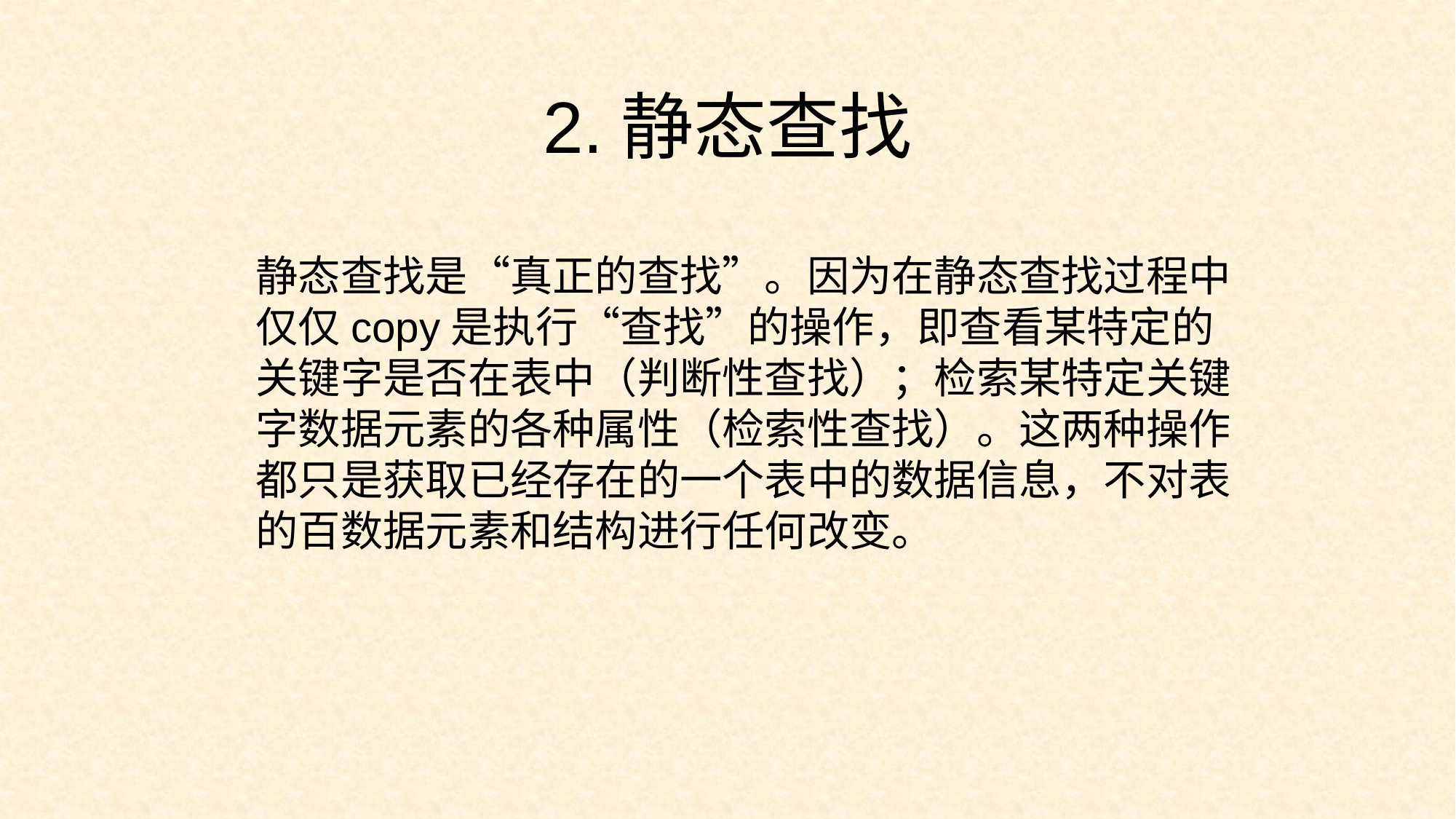

2.静态查找
静态查找是“真正的查找”。因为在静态查找过程中仅仅copy是执行“查找”的操作，即查看某特定的关键字是否在表中（判断性查找）；检索某特定关键字数据元素的各种属性（检索性查找）。这两种操作都只是获取已经存在的一个表中的数据信息，不对表的百数据元素和结构进行任何改变。